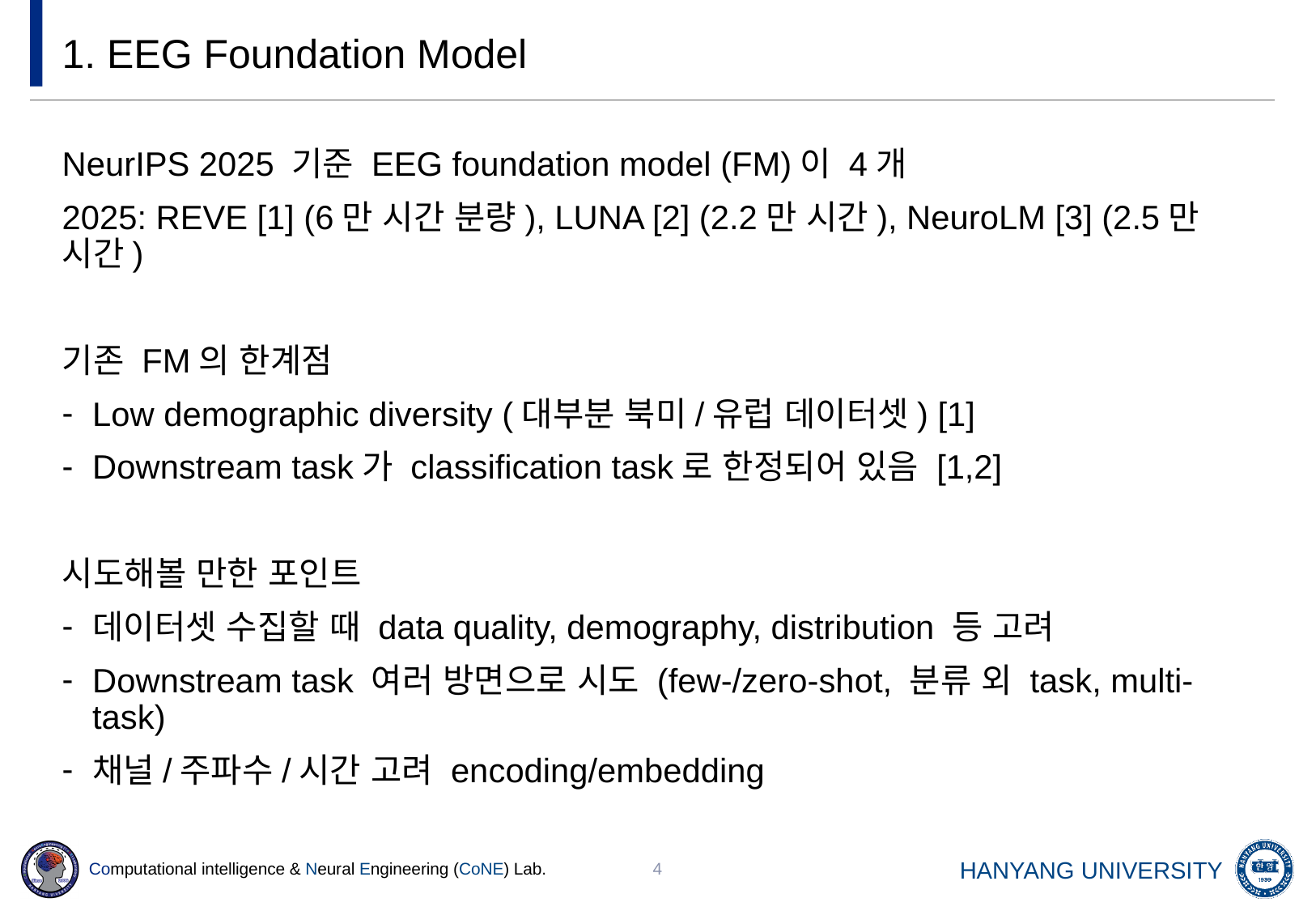

# 1. EEG Foundation Model
NeurIPS 2025 기준 EEG foundation model (FM)이 4개
2025: REVE [1] (6만 시간 분량), LUNA [2] (2.2만 시간), NeuroLM [3] (2.5만 시간)

기존 FM의 한계점
Low demographic diversity (대부분 북미/유럽 데이터셋) [1]
Downstream task가 classification task로 한정되어 있음 [1,2]

시도해볼 만한 포인트
데이터셋 수집할 때 data quality, demography, distribution 등 고려
Downstream task 여러 방면으로 시도 (few-/zero-shot, 분류 외 task, multi-task)
채널/주파수/시간 고려 encoding/embedding

4